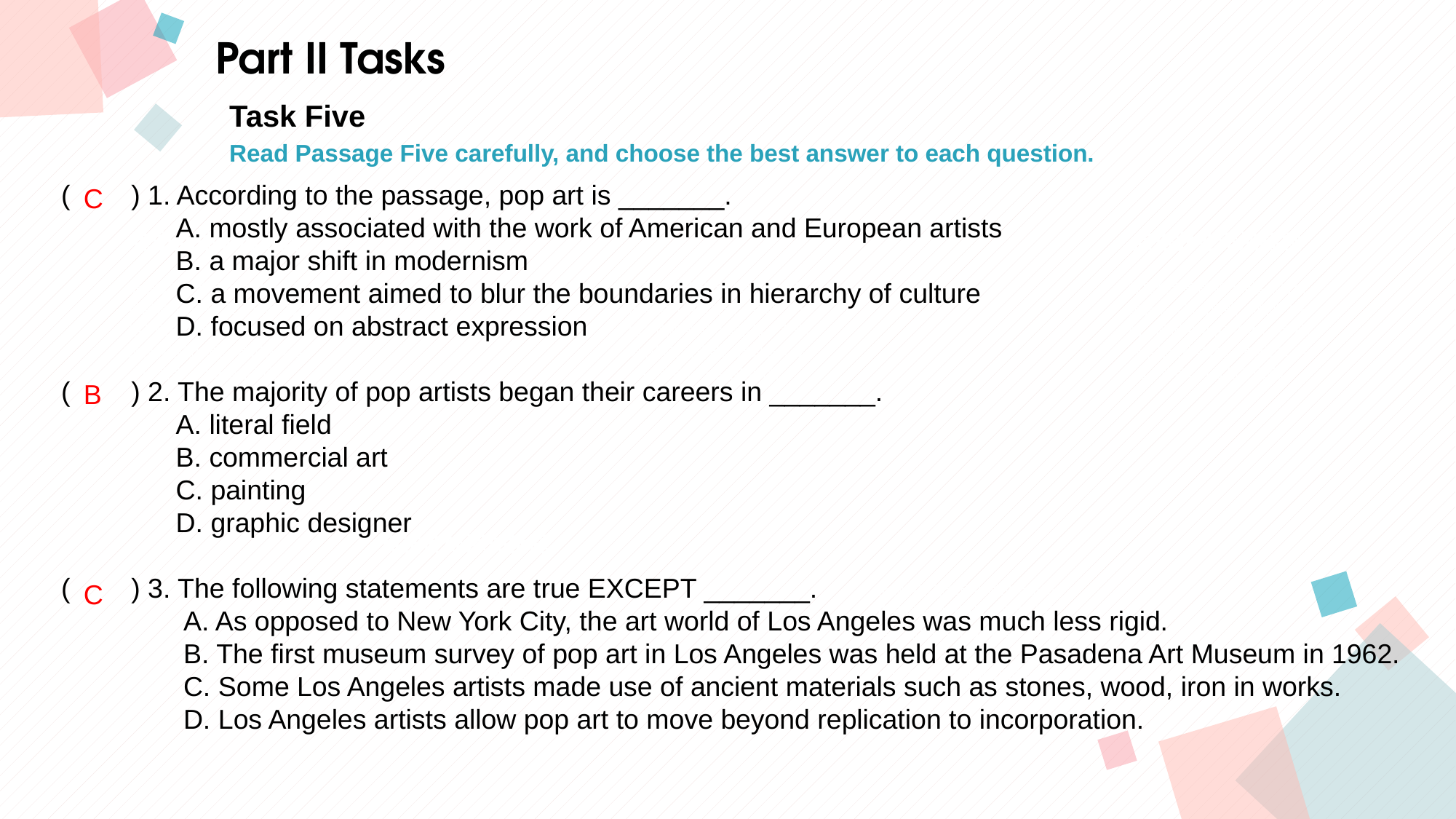

Part II Tasks
Task Five

Read Passage Five carefully, and choose the best answer to each question.
(        ) 1. According to the passage, pop art is _______.
               A. mostly associated with the work of American and European artists
               B. a major shift in modernism
               C. a movement aimed to blur the boundaries in hierarchy of culture
               D. focused on abstract expression

(        ) 2. The majority of pop artists began their careers in _______.
               A. literal field
               B. commercial art
               C. painting
               D. graphic designer

(        ) 3. The following statements are true EXCEPT _______.
                A. As opposed to New York City, the art world of Los Angeles was much less rigid.
                B. The first museum survey of pop art in Los Angeles was held at the Pasadena Art Museum in 1962.
                C. Some Los Angeles artists made use of ancient materials such as stones, wood, iron in works.
                D. Los Angeles artists allow pop art to move beyond replication to incorporation.

C
点击此处添加标题
点击此处添加标题
标题数字等都可以通过点击和重新输入进行更改，顶部“开始”面板中可以对字体、字号、颜色等进行修改。建议正文8-14号字，1.3倍字间距。
标题数字等都可以通过点击和重新输入进行更改，顶部“开始”面板中可以对字体、字号、颜色等进行修改。建议正文8-14号字，1.3倍字间距。
标题数字等都可以通过点击和重新输入进行更改，顶部“开始”面板中可以对字体、字号、颜色等进行修改。建议正文8-14号字，1.3倍字间距。
B
点击此处添加标题
标题数字等都可以通过点击和重新输入进行更改，顶部“开始”面板中可以对字体、字号、颜色等进行修改。建议正文8-14号字，1.3倍字间距。
标题数字等都可以通过点击和重新输入进行更改，顶部“开始”面板中可以对字体、字号、颜色等进行修改。建议正文8-14号字，1.3倍字间距。
C